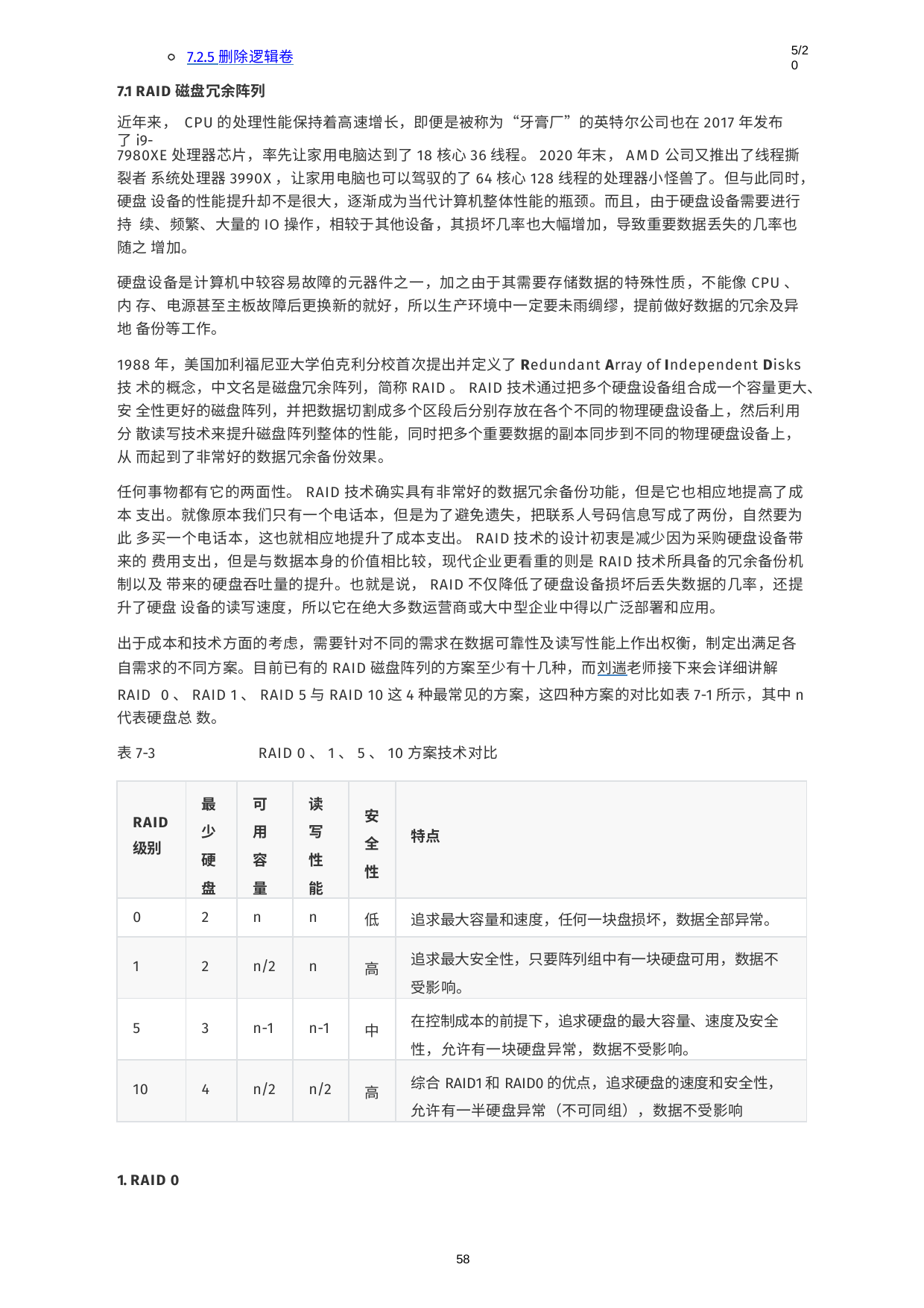

5/20
7.2.5 删除逻辑卷

7.1 RAID磁盘冗余阵列

近年来， CPU的处理性能保持着高速增长，即便是被称为“牙膏厂”的英特尔公司也在2017年发布了i9-

7980XE处理器芯片，率先让家用电脑达到了18核心36线程。2020年末，AMD公司又推出了线程撕裂者 系统处理器3990X，让家用电脑也可以驾驭的了64核心128线程的处理器小怪兽了。但与此同时，硬盘 设备的性能提升却不是很大，逐渐成为当代计算机整体性能的瓶颈。而且，由于硬盘设备需要进行持  续、频繁、大量的IO操作，相较于其他设备，其损坏几率也大幅增加，导致重要数据丢失的几率也随之 增加。
硬盘设备是计算机中较容易故障的元器件之一，加之由于其需要存储数据的特殊性质，不能像CPU、内 存、电源甚至主板故障后更换新的就好，所以生产环境中一定要未雨绸缪，提前做好数据的冗余及异地 备份等工作。
1988年，美国加利福尼亚大学伯克利分校首次提出并定义了Redundant Array of Independent Disks技 术的概念，中文名是磁盘冗余阵列，简称RAID。RAID技术通过把多个硬盘设备组合成一个容量更大、安 全性更好的磁盘阵列，并把数据切割成多个区段后分别存放在各个不同的物理硬盘设备上，然后利用分 散读写技术来提升磁盘阵列整体的性能，同时把多个重要数据的副本同步到不同的物理硬盘设备上，从 而起到了非常好的数据冗余备份效果。
任何事物都有它的两面性。RAID技术确实具有非常好的数据冗余备份功能，但是它也相应地提高了成本 支出。就像原本我们只有一个电话本，但是为了避免遗失，把联系人号码信息写成了两份，自然要为此 多买一个电话本，这也就相应地提升了成本支出。RAID技术的设计初衷是减少因为采购硬盘设备带来的 费用支出，但是与数据本身的价值相比较，现代企业更看重的则是RAID技术所具备的冗余备份机制以及 带来的硬盘吞吐量的提升。也就是说，RAID不仅降低了硬盘设备损坏后丢失数据的几率，还提升了硬盘 设备的读写速度，所以它在绝大多数运营商或大中型企业中得以广泛部署和应用。
出于成本和技术方面的考虑，需要针对不同的需求在数据可靠性及读写性能上作出权衡，制定出满足各 自需求的不同方案。目前已有的RAID磁盘阵列的方案至少有十几种，而刘遄老师接下来会详细讲解RAID  0、RAID 1、RAID 5与RAID 10这4种最常见的方案，这四种方案的对比如表7-1所示，其中n代表硬盘总 数。
表7-3	RAID 0、1、5、10方案技术对比
| RAID 级别 | 最 少 硬 盘 | 可 用 容 量 | 读 写 性 能 | 安 全 性 | 特点 |
| --- | --- | --- | --- | --- | --- |
| 0 | 2 | n | n | 低 | 追求最大容量和速度，任何一块盘损坏，数据全部异常。 |
| 1 | 2 | n/2 | n | 高 | 追求最大安全性，只要阵列组中有一块硬盘可用，数据不 受影响。 |
| 5 | 3 | n-1 | n-1 | 中 | 在控制成本的前提下，追求硬盘的最大容量、速度及安全 性，允许有一块硬盘异常，数据不受影响。 |
| 10 | 4 | n/2 | n/2 | 高 | 综合RAID1和RAID0的优点，追求硬盘的速度和安全性， 允许有一半硬盘异常（不可同组），数据不受影响 |
1. RAID 0
58